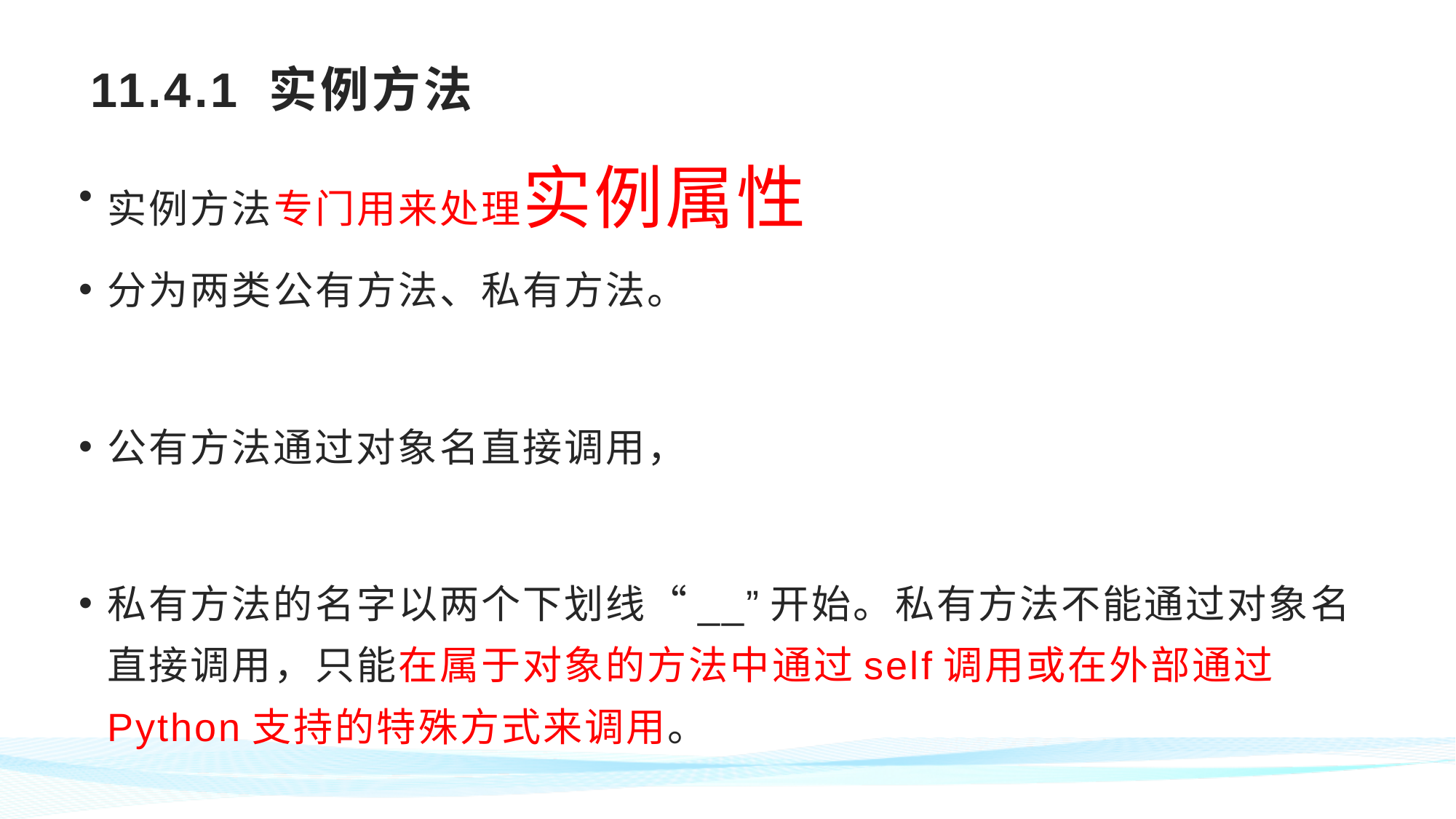

# 11.4.1 实例方法
实例方法专门用来处理实例属性
分为两类公有方法、私有方法。

公有方法通过对象名直接调用，

私有方法的名字以两个下划线“__”开始。私有方法不能通过对象名直接调用，只能在属于对象的方法中通过self调用或在外部通过Python支持的特殊方式来调用。